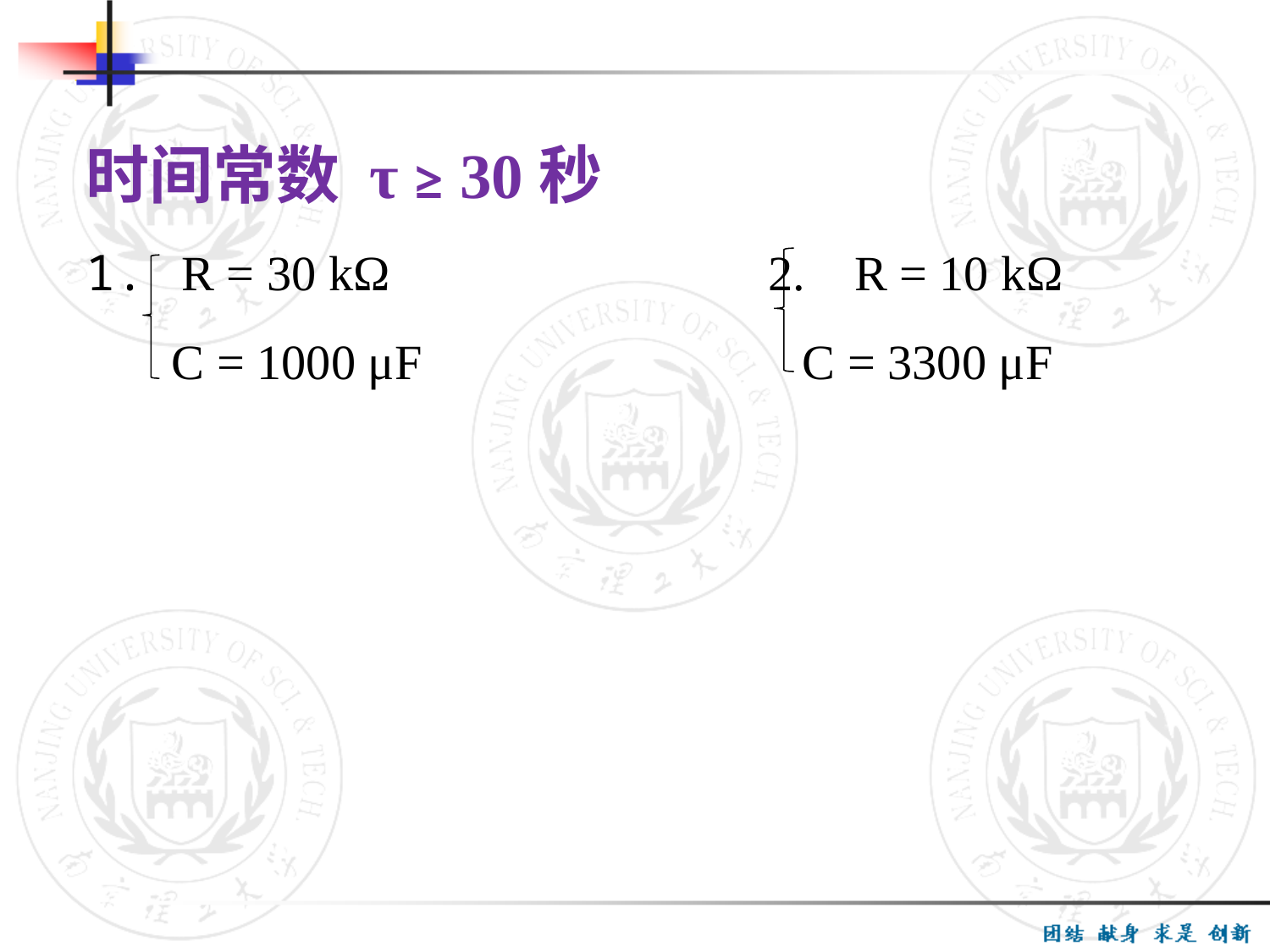

时间常数 τ ≥ 30秒
1.   R = 30 kΩ			2.    R = 10 kΩ
       C = 1000 μF                               C = 3300 μF